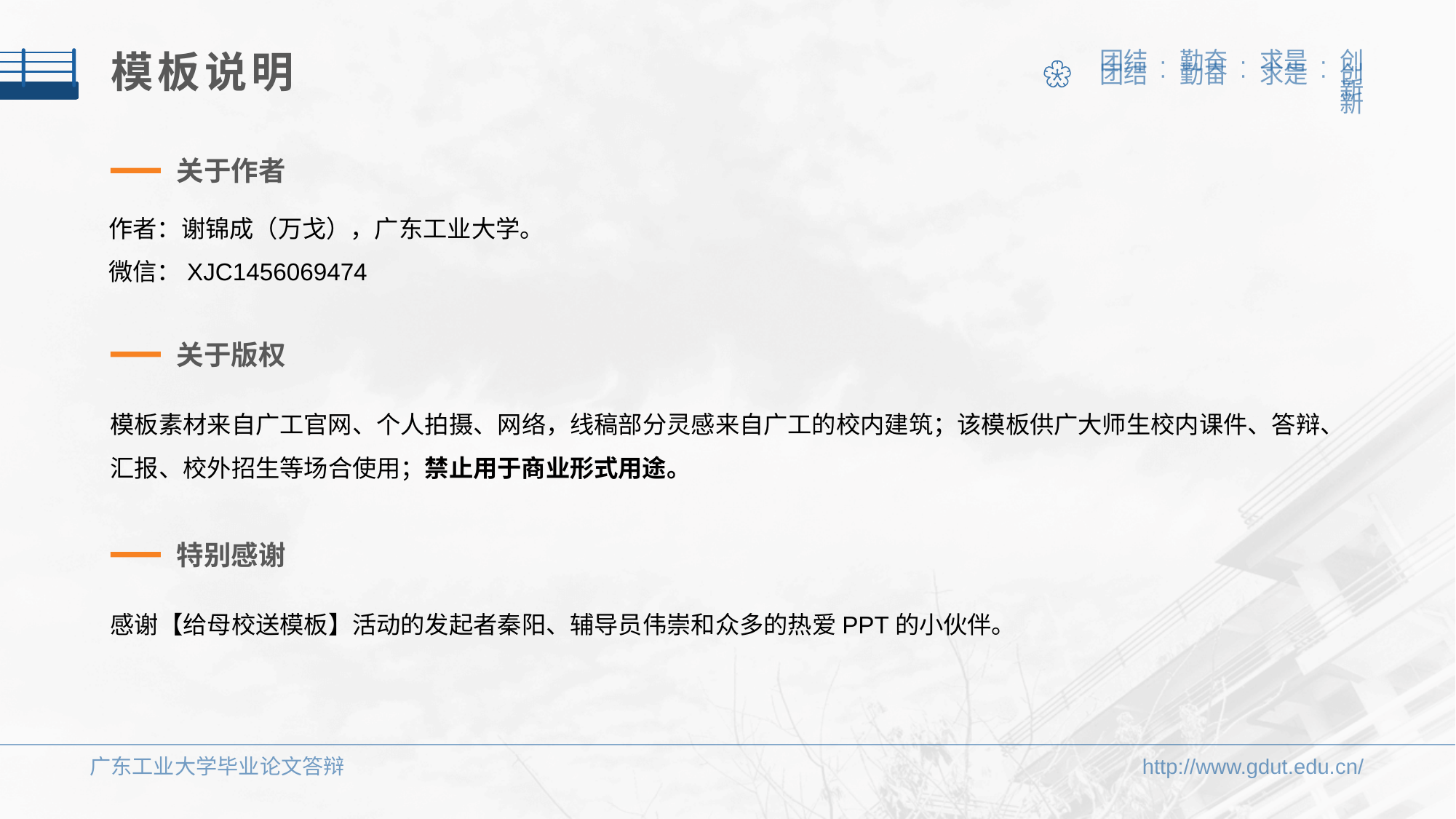

模板说明
关于作者

作者：谢锦成（万戈），广东工业大学。
微信：XJC1456069474
关于版权

模板素材来自广工官网、个人拍摄、网络，线稿部分灵感来自广工的校内建筑；该模板供广大师生校内课件、答辩、汇报、校外招生等场合使用；禁止用于商业形式用途。
特别感谢

感谢【给母校送模板】活动的发起者秦阳、辅导员伟崇和众多的热爱PPT的小伙伴。